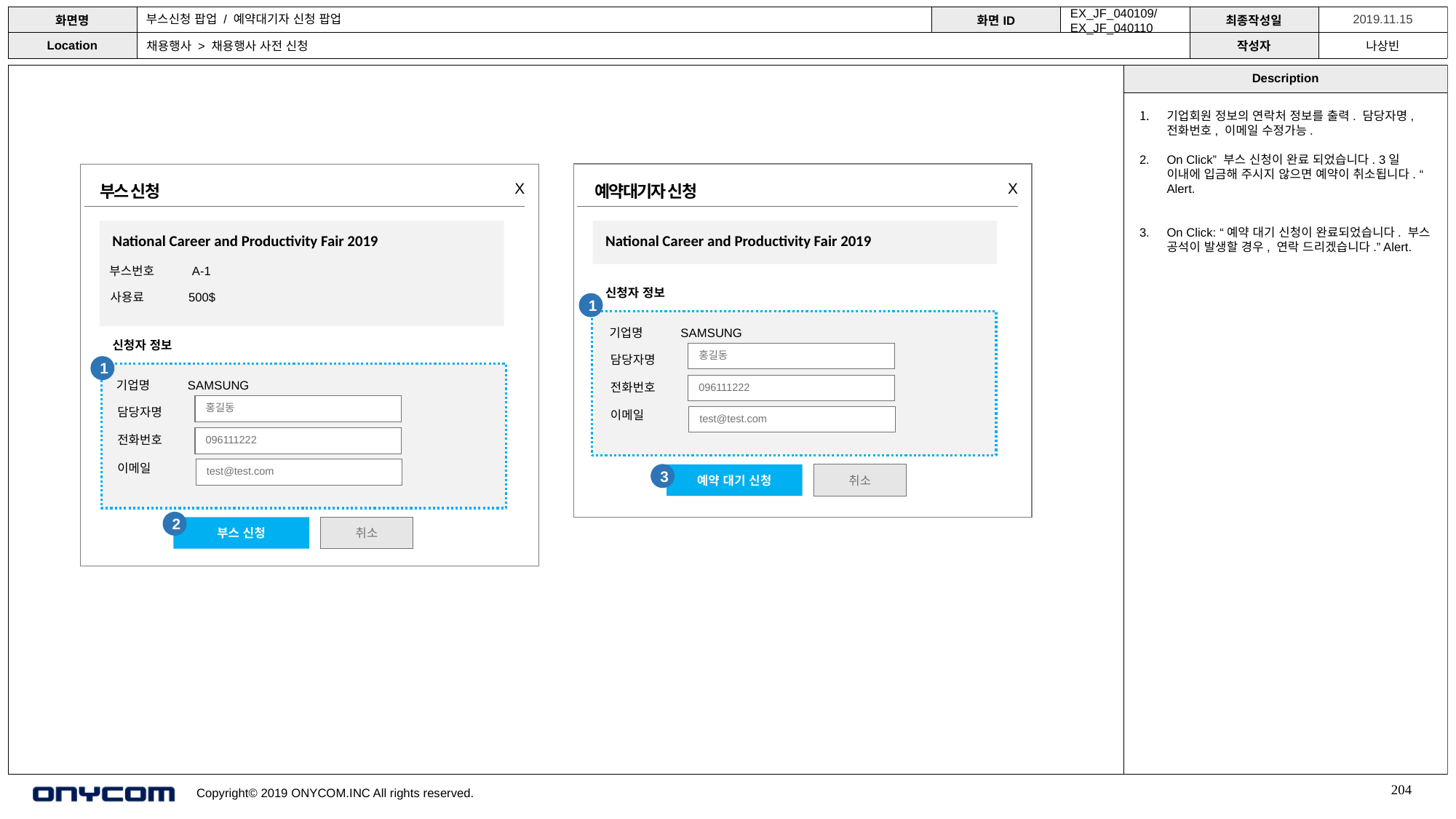

EX_JF_040109/ EX_JF_040110
부스신청 팝업 / 예약대기자 신청 팝업
채용행사 > 채용행사 사전 신청

기업회원 정보의 연락처 정보를 출력. 담당자명, 전화번호, 이메일 수정가능.

On Click” 부스 신청이 완료 되었습니다. 3일 이내에 입금해 주시지 않으면 예약이 취소됩니다. “ Alert.

On Click: “예약 대기 신청이 완료되었습니다. 부스 공석이 발생할 경우, 연락 드리겠습니다.” Alert.

X
X
부스 신청
예약대기자 신청

National Career and Productivity Fair 2019
National Career and Productivity Fair 2019
부스번호          A-1
신청자 정보
사용료            500$
1

기업명          SAMSUNG
신청자 정보
홍길동
담당자명
1

기업명          SAMSUNG
전화번호
096111222
홍길동
담당자명
이메일
test@test.com
전화번호
096111222
이메일
test@test.com
3
예약 대기 신청
취소
2
부스 신청
취소
204